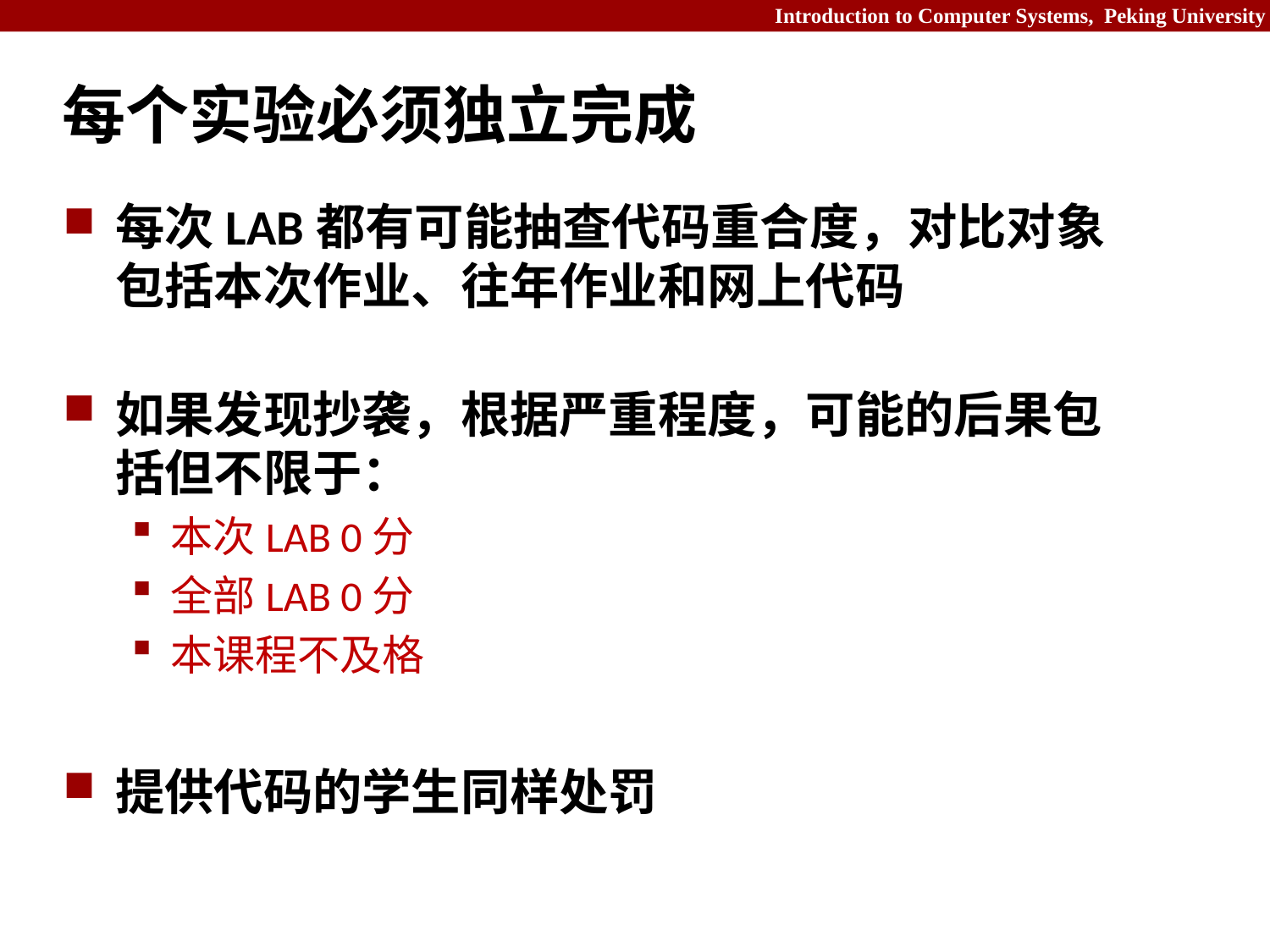

# 每个实验必须独立完成
每次LAB都有可能抽查代码重合度，对比对象包括本次作业、往年作业和网上代码

如果发现抄袭，根据严重程度，可能的后果包括但不限于：
本次LAB 0分
全部LAB 0分
本课程不及格

提供代码的学生同样处罚